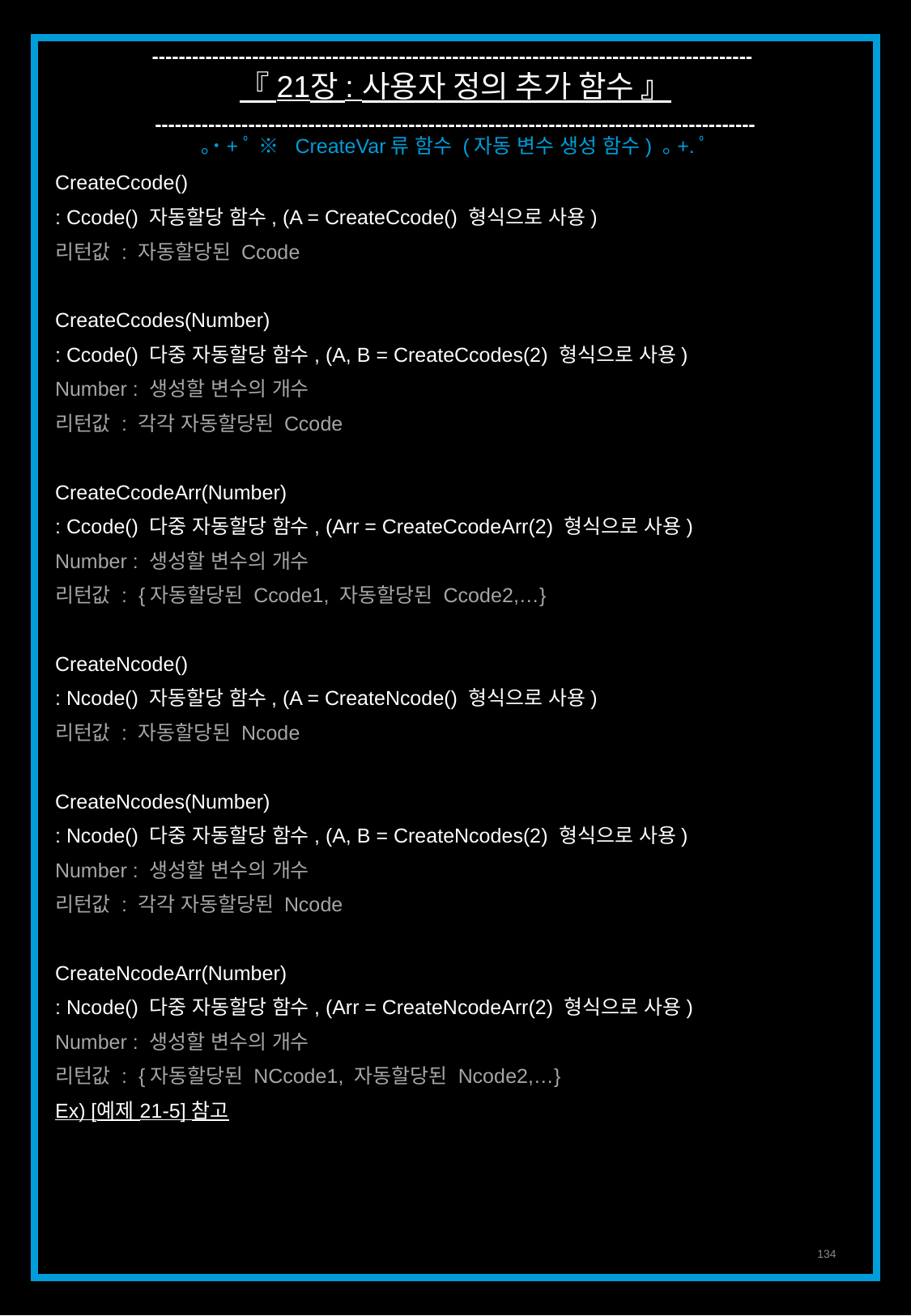

------------------------------------------------------------------------------------------
『 21장 : 사용자 정의 추가 함수 』
------------------------------------------------------------------------------------------

｡˙+ﾟ ※  CreateVar류 함수 (자동 변수 생성 함수) ｡+.ﾟ
CreateCcode()
: Ccode() 자동할당 함수, (A = CreateCcode() 형식으로 사용)
리턴값 : 자동할당된 Ccode

CreateCcodes(Number)
: Ccode() 다중 자동할당 함수, (A, B = CreateCcodes(2) 형식으로 사용)
Number : 생성할 변수의 개수
리턴값 : 각각 자동할당된 Ccode

CreateCcodeArr(Number)
: Ccode() 다중 자동할당 함수, (Arr = CreateCcodeArr(2) 형식으로 사용)
Number : 생성할 변수의 개수
리턴값 :  {자동할당된 Ccode1, 자동할당된 Ccode2,…}

CreateNcode()
: Ncode() 자동할당 함수, (A = CreateNcode() 형식으로 사용)
리턴값 : 자동할당된 Ncode

CreateNcodes(Number)
: Ncode() 다중 자동할당 함수, (A, B = CreateNcodes(2) 형식으로 사용)
Number : 생성할 변수의 개수
리턴값 : 각각 자동할당된 Ncode

CreateNcodeArr(Number)
: Ncode() 다중 자동할당 함수, (Arr = CreateNcodeArr(2) 형식으로 사용)
Number : 생성할 변수의 개수
리턴값 :  {자동할당된 NCcode1, 자동할당된 Ncode2,…}
Ex) [예제 21-5] 참고
134